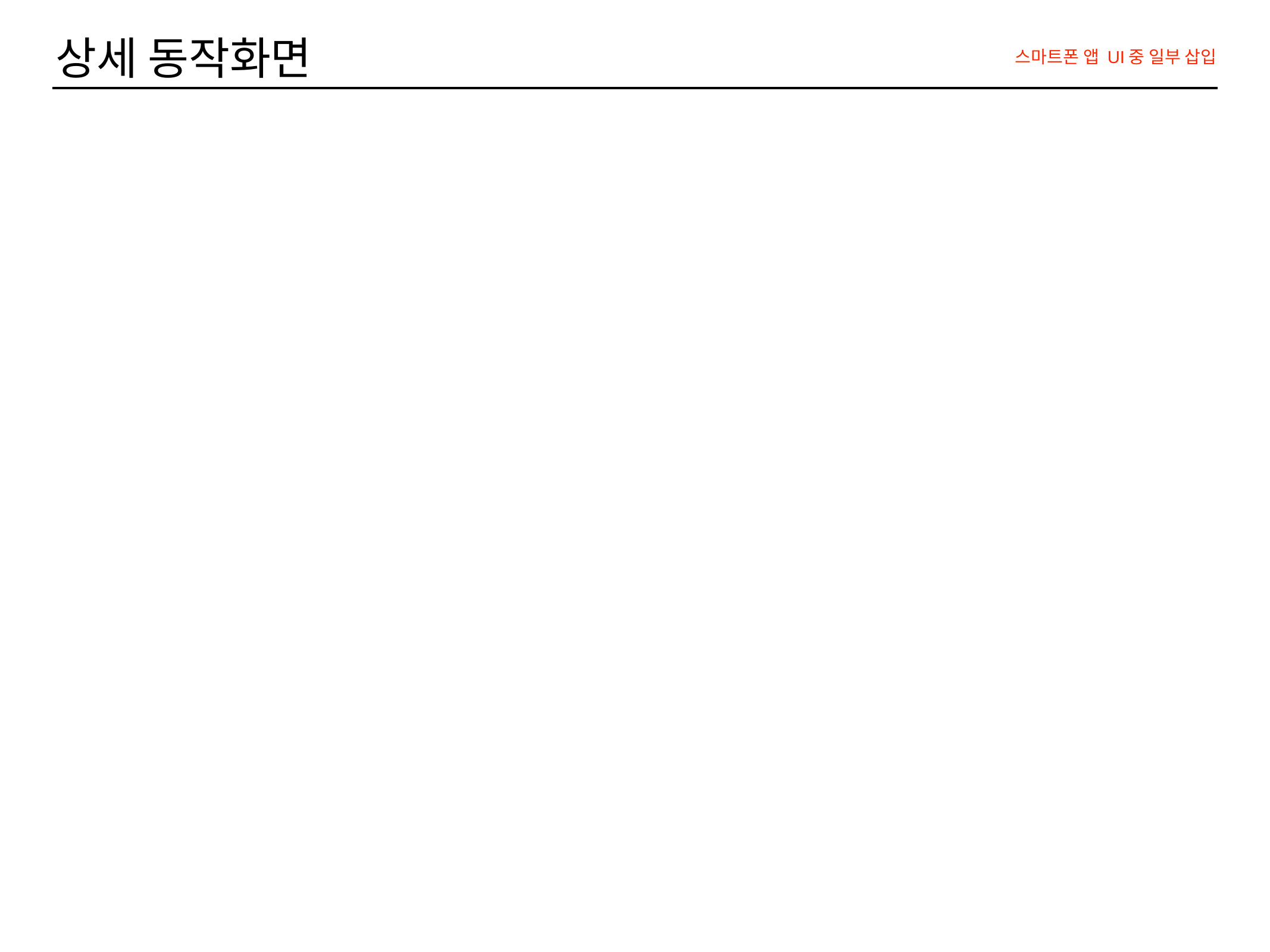

상세 동작화면
스마트폰 앱 UI중 일부 삽입